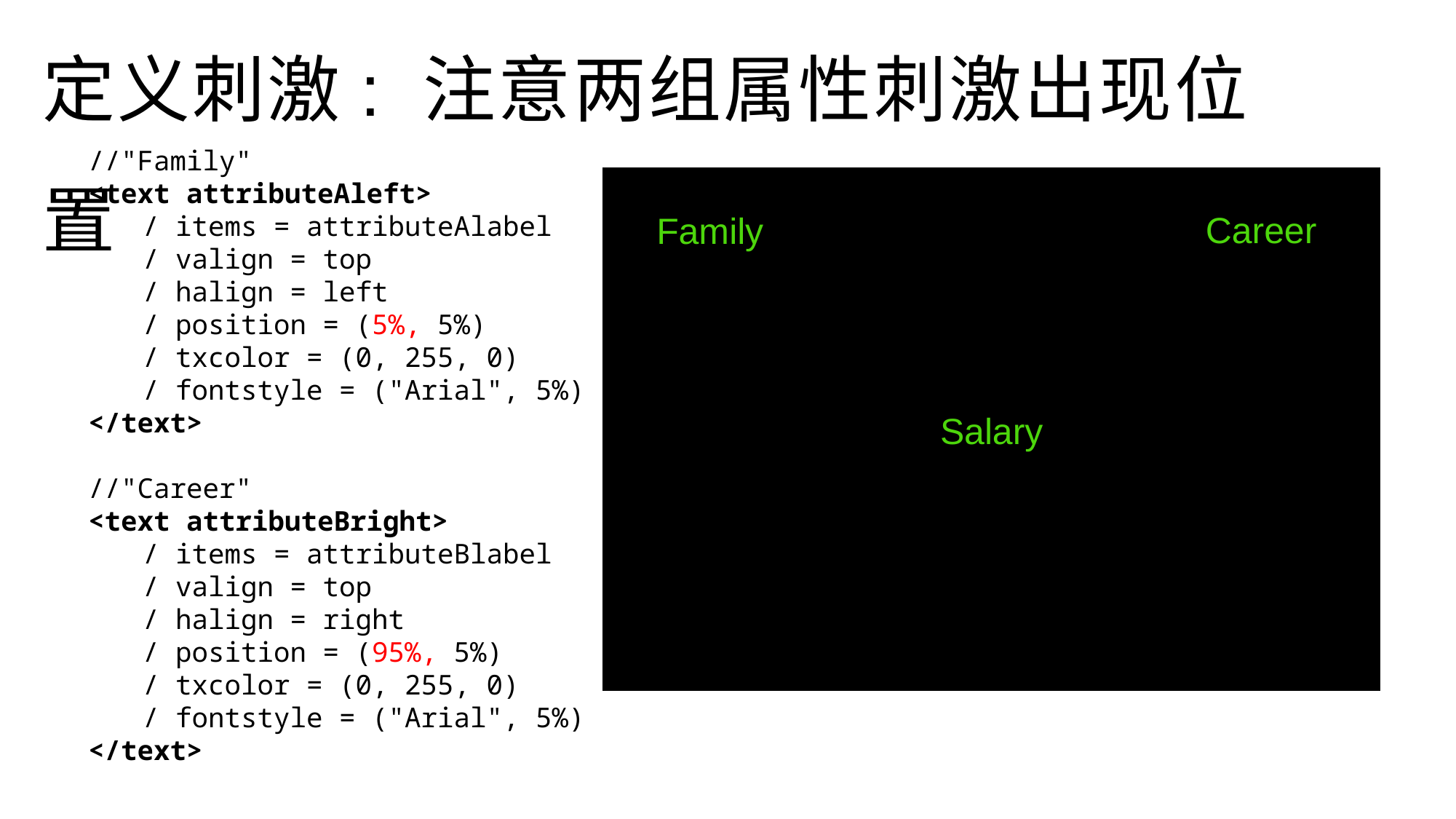

定义刺激: 注意两组属性刺激出现位置
//"Family"
<text attributeAleft>
/ items = attributeAlabel
/ valign = top
/ halign = left
/ position = (5%, 5%)
/ txcolor = (0, 255, 0)
/ fontstyle = ("Arial", 5%)
</text>

//"Career"
<text attributeBright>
/ items = attributeBlabel
/ valign = top
/ halign = right
/ position = (95%, 5%)
/ txcolor = (0, 255, 0)
/ fontstyle = ("Arial", 5%)
</text>

Career
Family
Salary